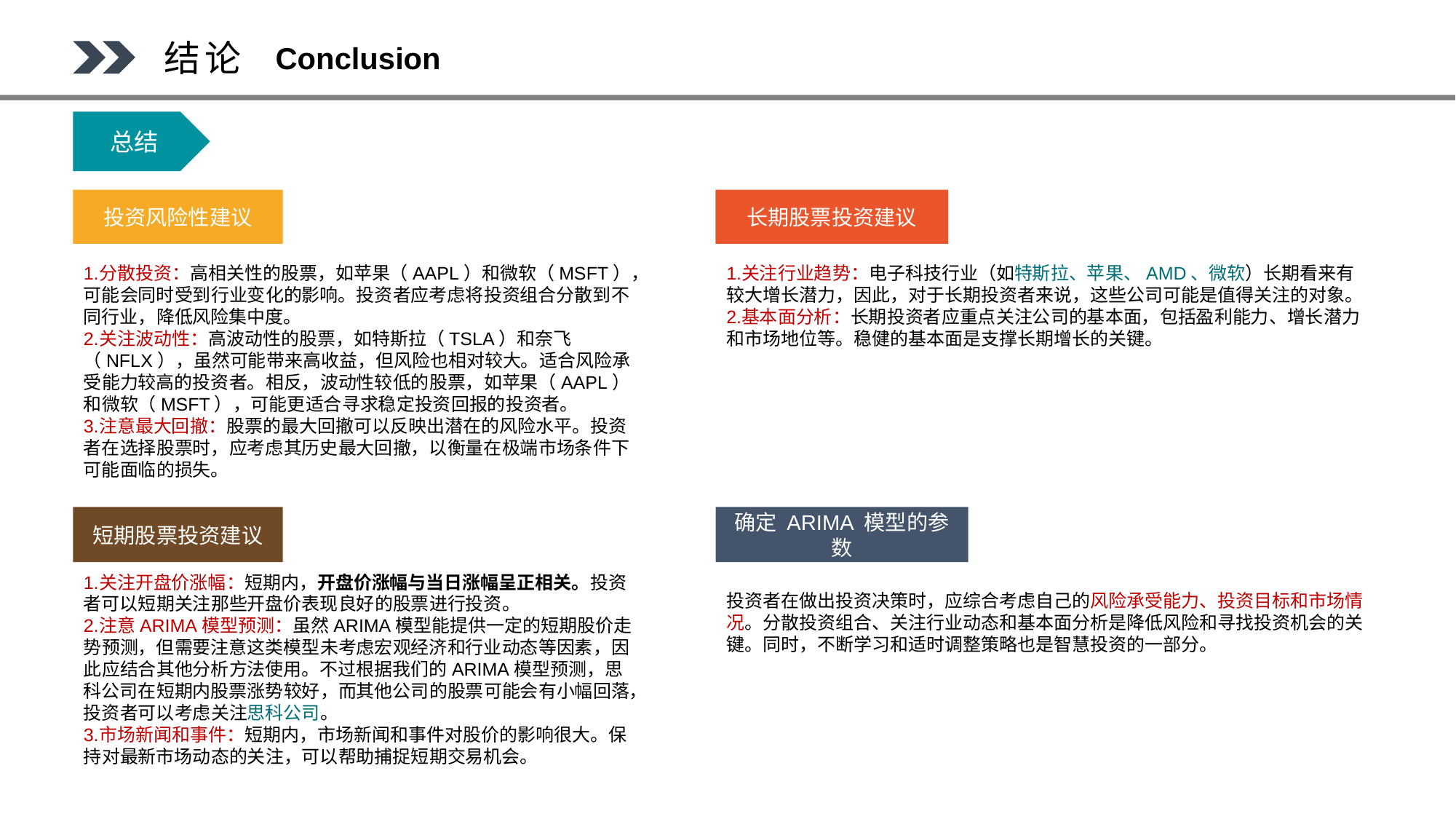

结论
Conclusion

总结
长期股票投资建议
投资风险性建议
分散投资：高相关性的股票，如苹果（AAPL）和微软（MSFT），可能会同时受到行业变化的影响。投资者应考虑将投资组合分散到不同行业，降低风险集中度。
关注波动性：高波动性的股票，如特斯拉（TSLA）和奈飞（NFLX），虽然可能带来高收益，但风险也相对较大。适合风险承受能力较高的投资者。相反，波动性较低的股票，如苹果（AAPL）和微软（MSFT），可能更适合寻求稳定投资回报的投资者。
注意最大回撤：股票的最大回撤可以反映出潜在的风险水平。投资者在选择股票时，应考虑其历史最大回撤，以衡量在极端市场条件下可能面临的损失。
关注行业趋势：电子科技行业（如特斯拉、苹果、AMD、微软）长期看来有较大增长潜力，因此，对于长期投资者来说，这些公司可能是值得关注的对象。
基本面分析：长期投资者应重点关注公司的基本面，包括盈利能力、增长潜力和市场地位等。稳健的基本面是支撑长期增长的关键。
短期股票投资建议
确定 ARIMA 模型的参数
关注开盘价涨幅：短期内，开盘价涨幅与当日涨幅呈正相关。投资者可以短期关注那些开盘价表现良好的股票进行投资。
注意ARIMA模型预测：虽然ARIMA模型能提供一定的短期股价走势预测，但需要注意这类模型未考虑宏观经济和行业动态等因素，因此应结合其他分析方法使用。不过根据我们的ARIMA模型预测，思科公司在短期内股票涨势较好，而其他公司的股票可能会有小幅回落，投资者可以考虑关注思科公司。
市场新闻和事件：短期内，市场新闻和事件对股价的影响很大。保持对最新市场动态的关注，可以帮助捕捉短期交易机会。

投资者在做出投资决策时，应综合考虑自己的风险承受能力、投资目标和市场情况。分散投资组合、关注行业动态和基本面分析是降低风险和寻找投资机会的关键。同时，不断学习和适时调整策略也是智慧投资的一部分。